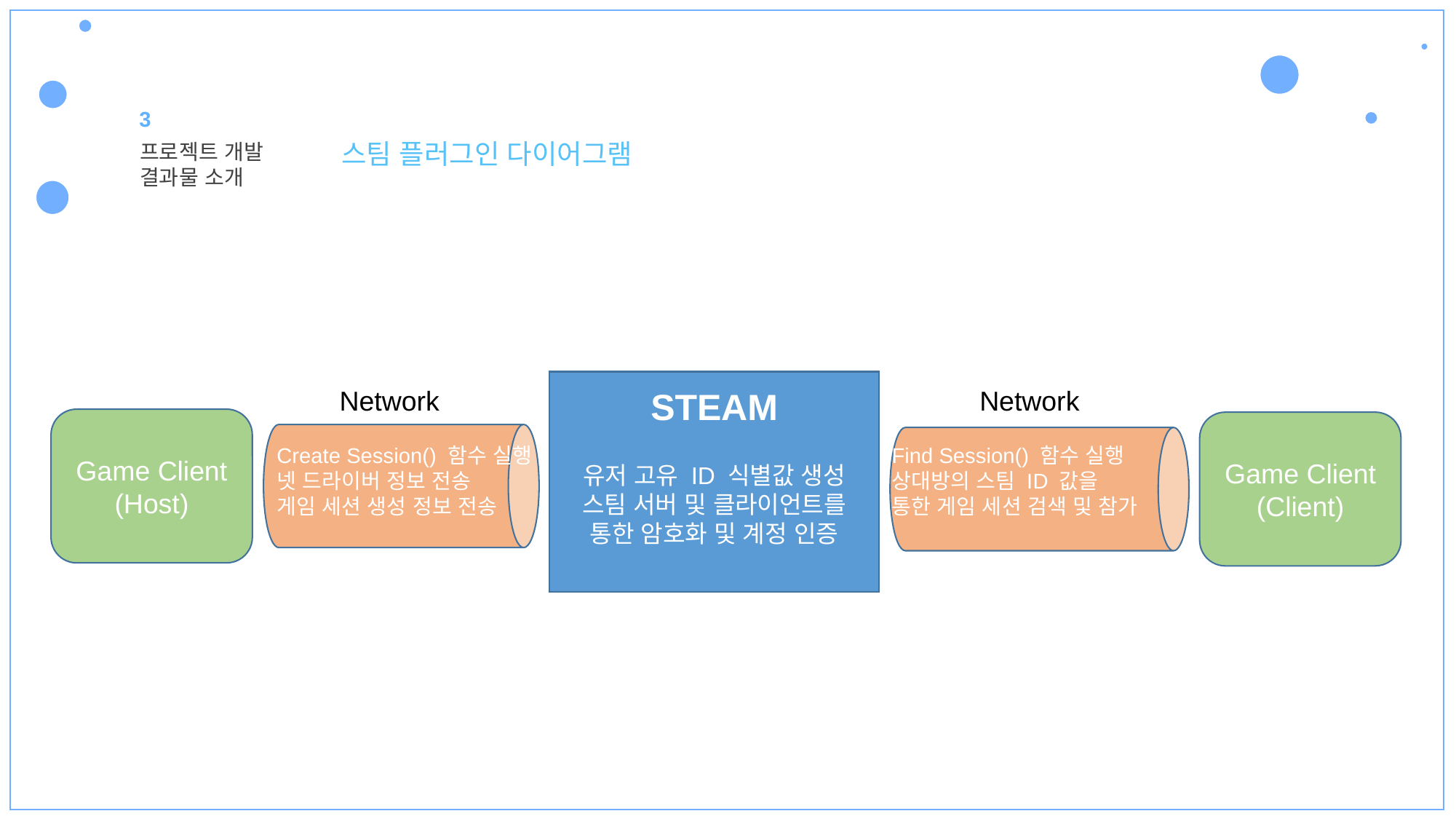

3

스팀 플러그인 다이어그램
프로젝트 개발
결과물 소개

STEAM

유저 고유 ID 식별값 생성
스팀 서버 및 클라이언트를 통한 암호화 및 계정 인증

Network
Network
Game Client
(Host)
Game Client
(Client)
Create Session() 함수 실행
넷 드라이버 정보 전송
게임 세션 생성 정보 전송
Find Session() 함수 실행
상대방의 스팀 ID 값을
통한 게임 세션 검색 및 참가